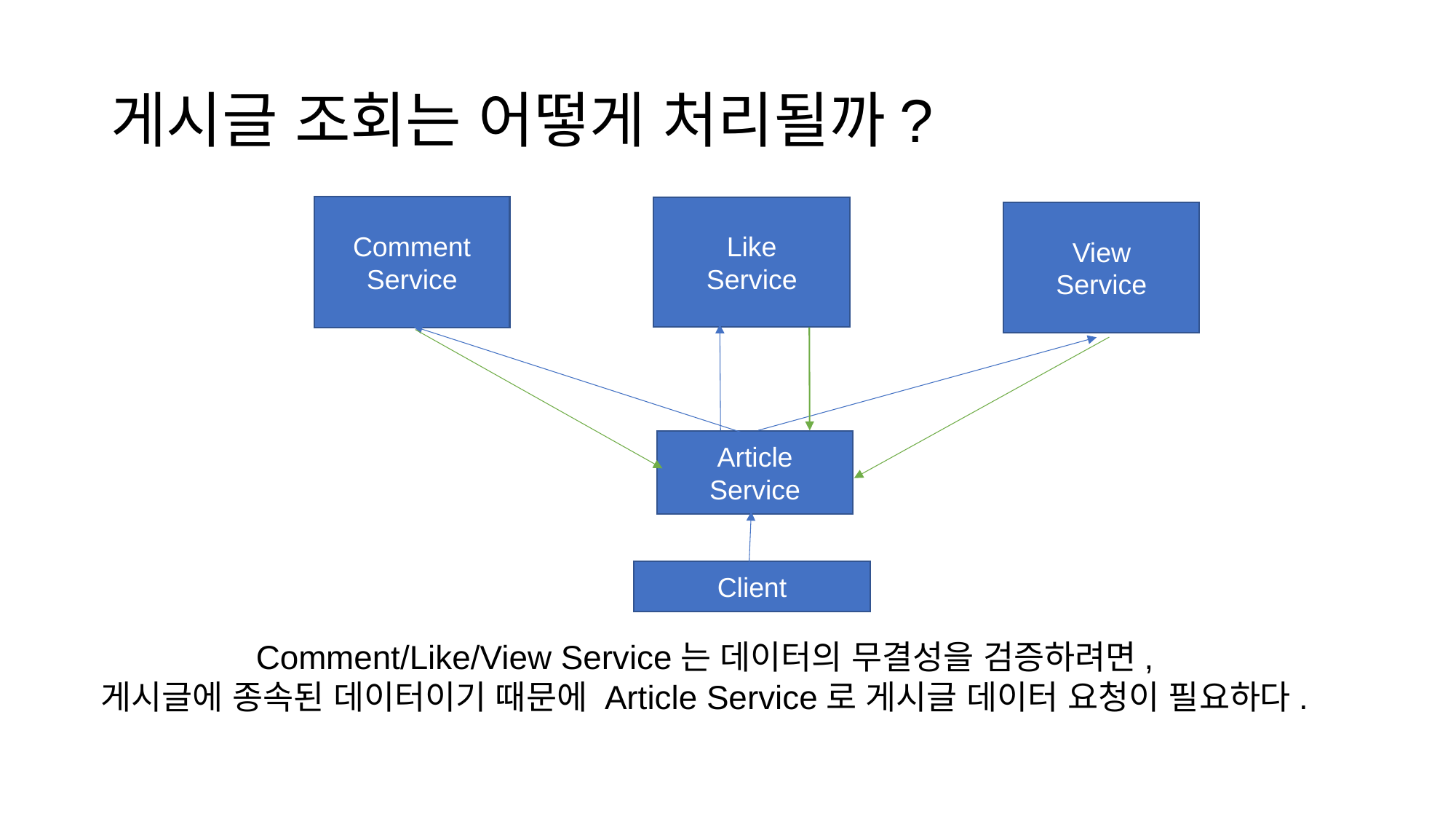

# 게시글 조회는 어떻게 처리될까?
Comment
Service
Like
Service
View
Service
Article
Service
Client
Comment/Like/View Service는 데이터의 무결성을 검증하려면,
게시글에 종속된 데이터이기 때문에 Article Service로 게시글 데이터 요청이 필요하다.